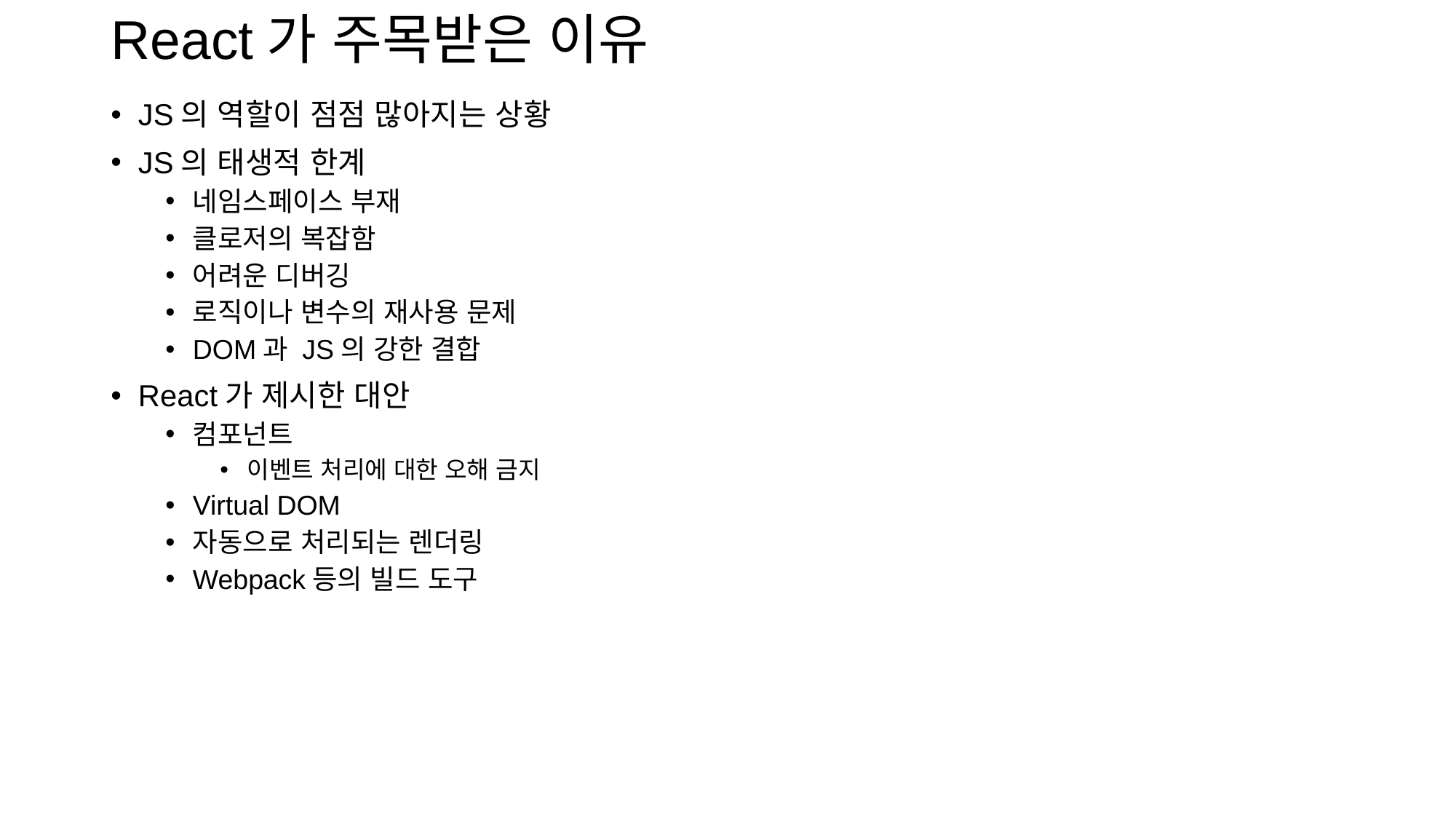

# React가 주목받은 이유
JS의 역할이 점점 많아지는 상황
JS의 태생적 한계
네임스페이스 부재
클로저의 복잡함
어려운 디버깅
로직이나 변수의 재사용 문제
DOM과 JS의 강한 결합
React가 제시한 대안
컴포넌트
이벤트 처리에 대한 오해 금지
Virtual DOM
자동으로 처리되는 렌더링
Webpack등의 빌드 도구